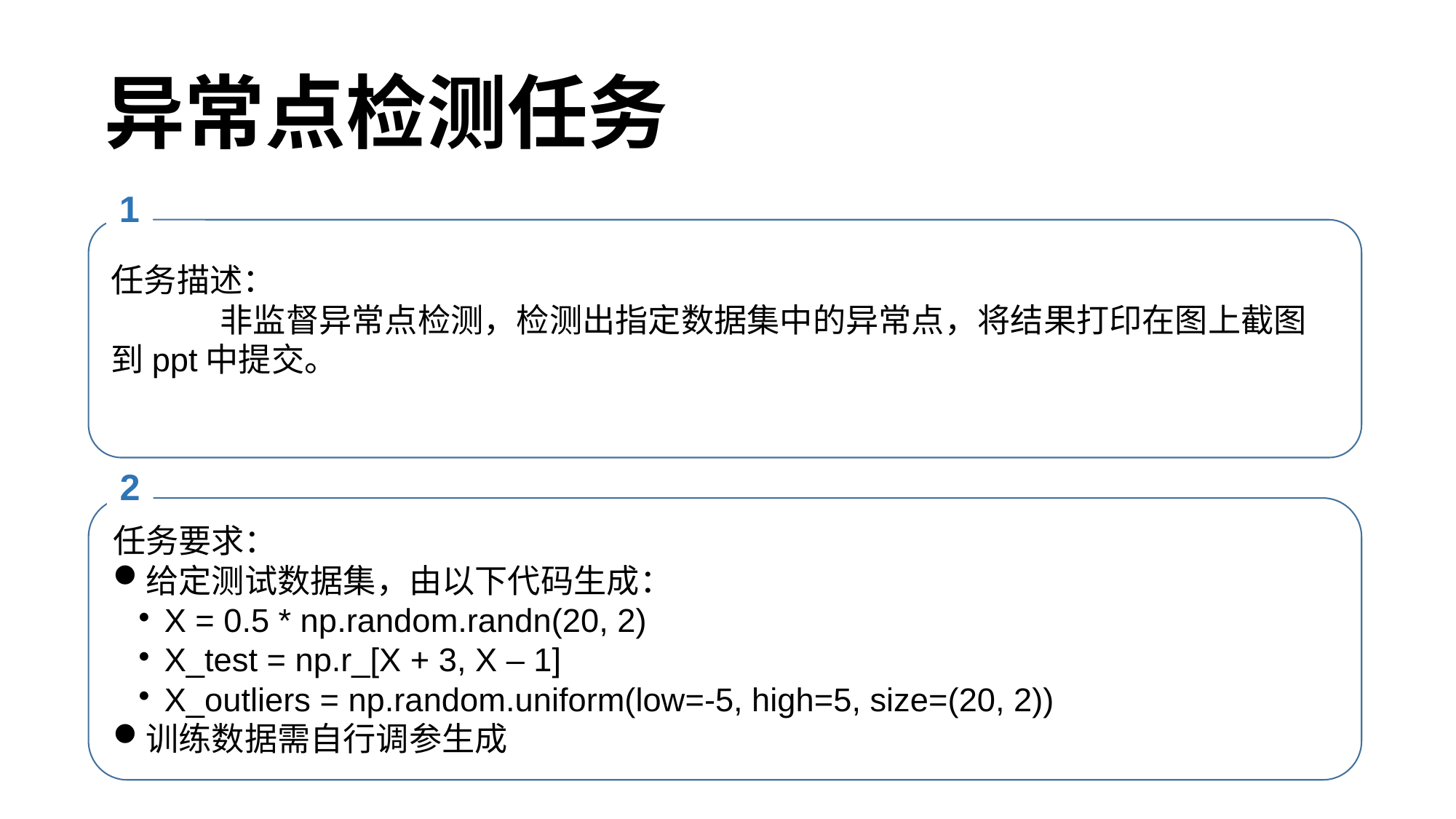

异常点检测任务
1
任务描述：
	非监督异常点检测，检测出指定数据集中的异常点，将结果打印在图上截图到ppt中提交。

2
任务要求：
给定测试数据集，由以下代码生成：
X = 0.5 * np.random.randn(20, 2)
X_test = np.r_[X + 3, X – 1]
X_outliers = np.random.uniform(low=-5, high=5, size=(20, 2))
训练数据需自行调参生成